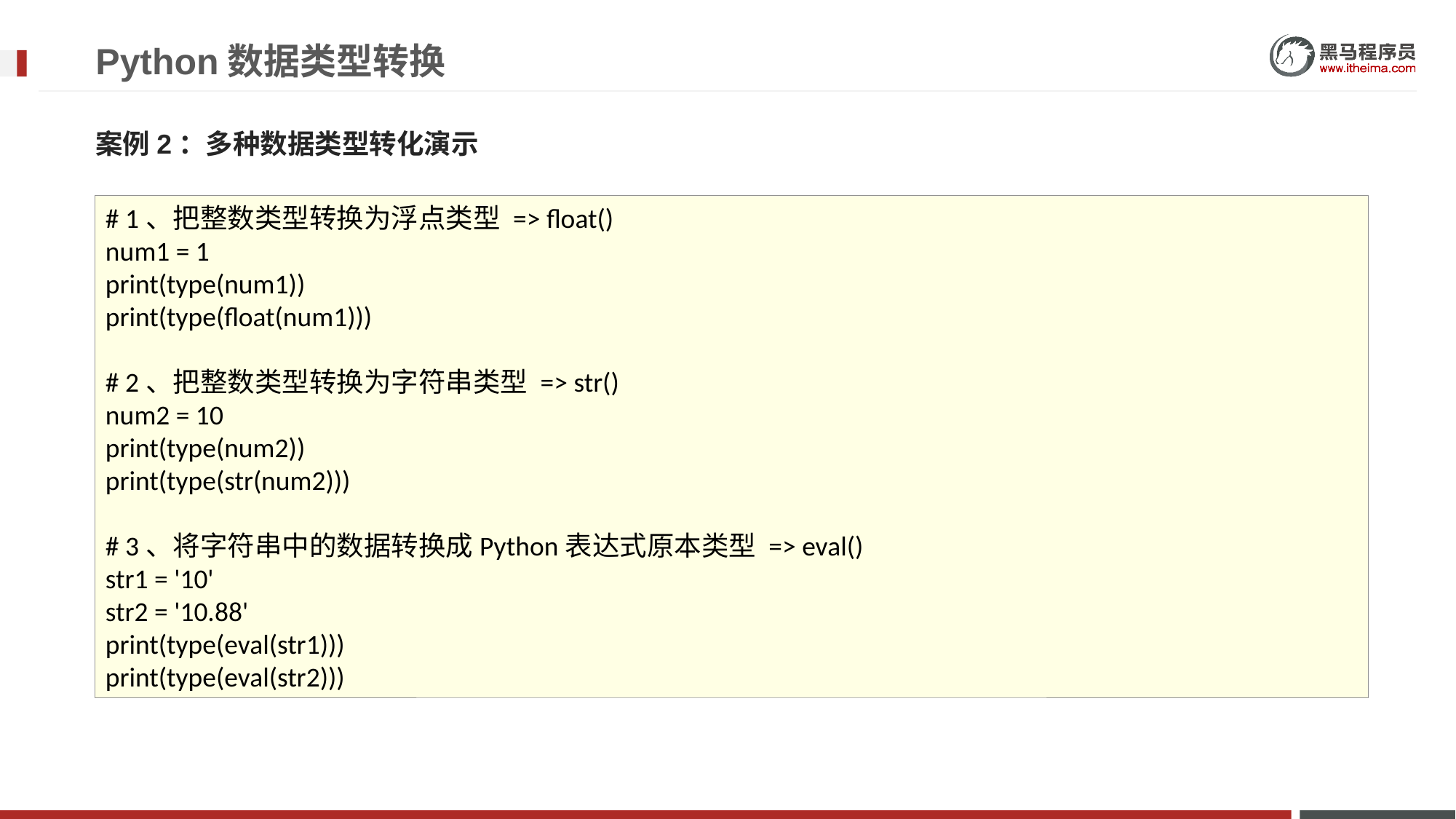

# Python数据类型转换
案例2：多种数据类型转化演示
# 1、把整数类型转换为浮点类型 => float() num1 = 1 print(type(num1)) print(type(float(num1))) # 2、把整数类型转换为字符串类型 => str() num2 = 10 print(type(num2)) print(type(str(num2))) # 3、将字符串中的数据转换成Python表达式原本类型 => eval() str1 = '10' str2 = '10.88' print(type(eval(str1))) print(type(eval(str2)))